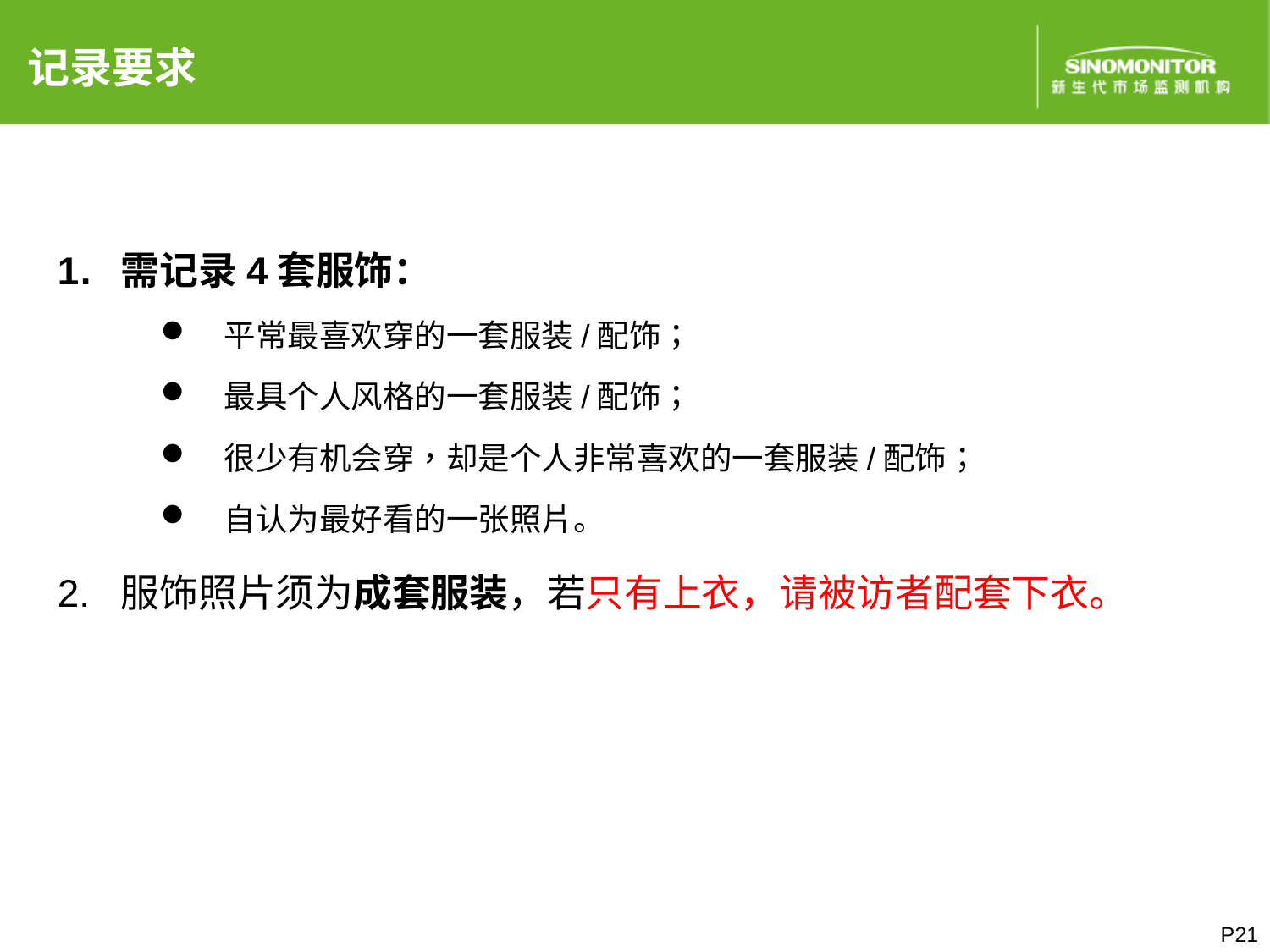

记录要求
需记录4套服饰：
平常最喜欢穿的一套服装/配饰；
最具个人风格的一套服装/配饰；
很少有机会穿，却是个人非常喜欢的一套服装/配饰；
自认为最好看的一张照片。
服饰照片须为成套服装，若只有上衣，请被访者配套下衣。
P21